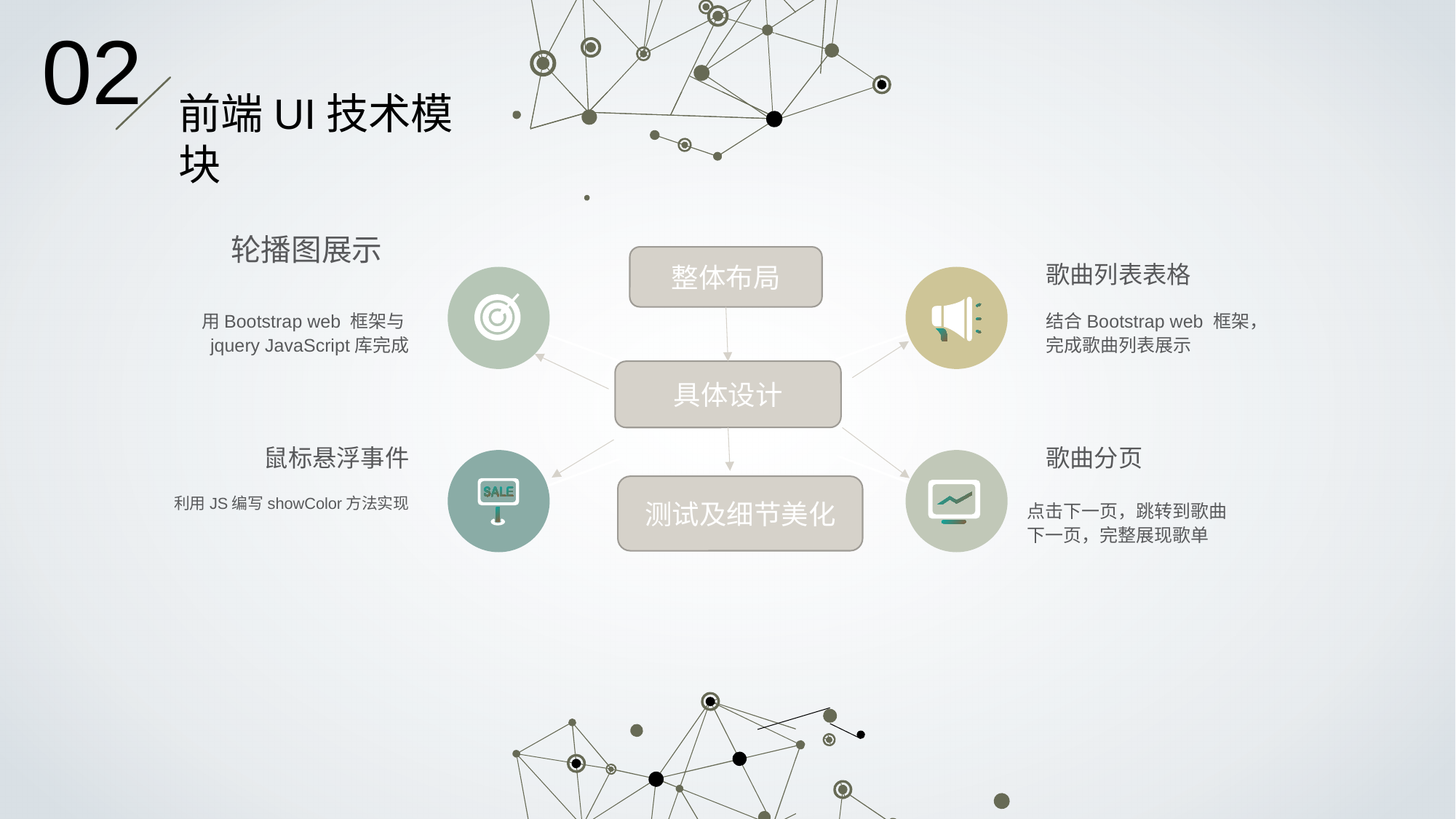

02
前端UI技术模块
轮播图展示
歌曲列表表格
整体布局

用Bootstrap web 框架与jquery JavaScript库完成
结合Bootstrap web 框架，完成歌曲列表展示
具体设计
歌曲分页
鼠标悬浮事件

测试及细节美化
利用JS编写showColor方法实现
点击下一页，跳转到歌曲下一页，完整展现歌单